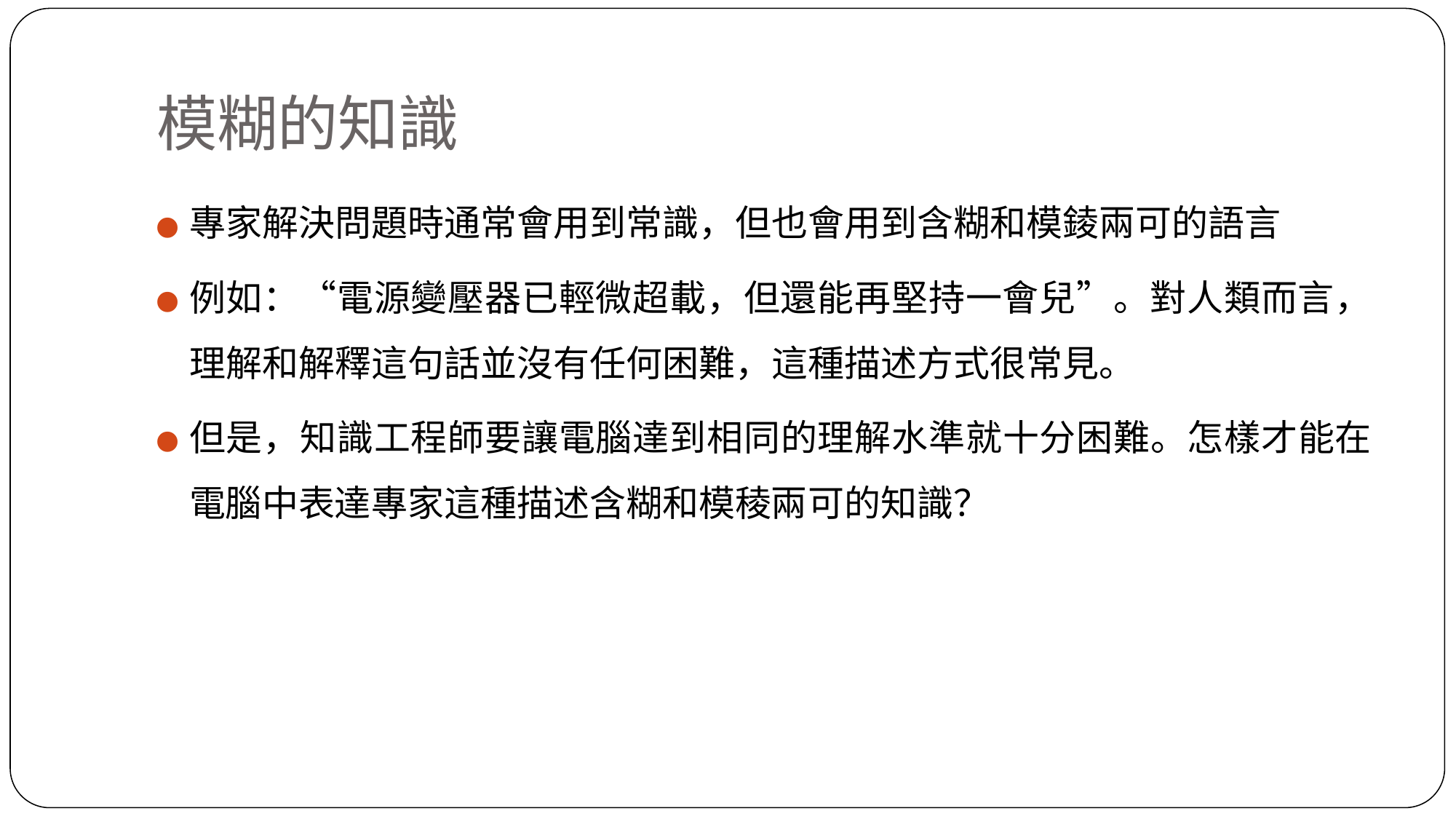

# 模糊的知識
專家解決問題時通常會用到常識，但也會用到含糊和模錂兩可的語言
例如：“電源變壓器已輕微超載，但還能再堅持一會兒”。對人類而言，理解和解釋這句話並沒有任何困難，這種描述方式很常見。
但是，知識工程師要讓電腦達到相同的理解水準就十分困難。怎樣才能在電腦中表達專家這種描述含糊和模稜兩可的知識？